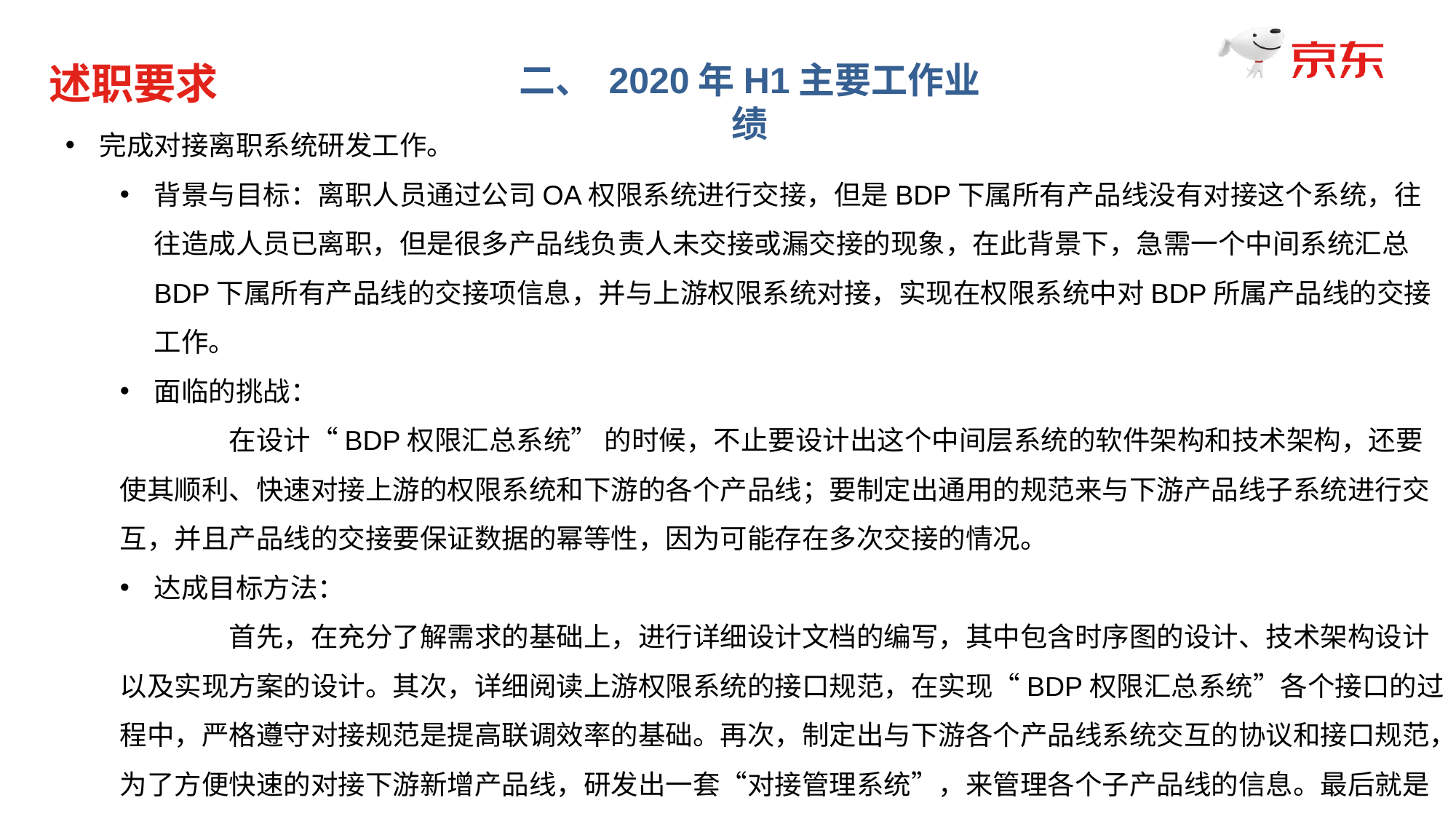

述职要求
二、 2020年H1主要工作业绩
完成对接离职系统研发工作。
背景与目标：离职人员通过公司OA权限系统进行交接，但是BDP下属所有产品线没有对接这个系统，往往造成人员已离职，但是很多产品线负责人未交接或漏交接的现象，在此背景下，急需一个中间系统汇总BDP下属所有产品线的交接项信息，并与上游权限系统对接，实现在权限系统中对BDP所属产品线的交接工作。
面临的挑战：
	在设计“BDP权限汇总系统” 的时候，不止要设计出这个中间层系统的软件架构和技术架构，还要使其顺利、快速对接上游的权限系统和下游的各个产品线；要制定出通用的规范来与下游产品线子系统进行交互，并且产品线的交接要保证数据的幂等性，因为可能存在多次交接的情况。
达成目标方法：
	首先，在充分了解需求的基础上，进行详细设计文档的编写，其中包含时序图的设计、技术架构设计以及实现方案的设计。其次，详细阅读上游权限系统的接口规范，在实现“BDP权限汇总系统”各个接口的过程中，严格遵守对接规范是提高联调效率的基础。再次，制定出与下游各个产品线系统交互的协议和接口规范，为了方便快速的对接下游新增产品线，研发出一套“对接管理系统”，来管理各个子产品线的信息。最后就是与上下游的技术和产品人员进行合理且高效的沟通，来加快产品需求的迭代速度，提高沟通和研发的效率。